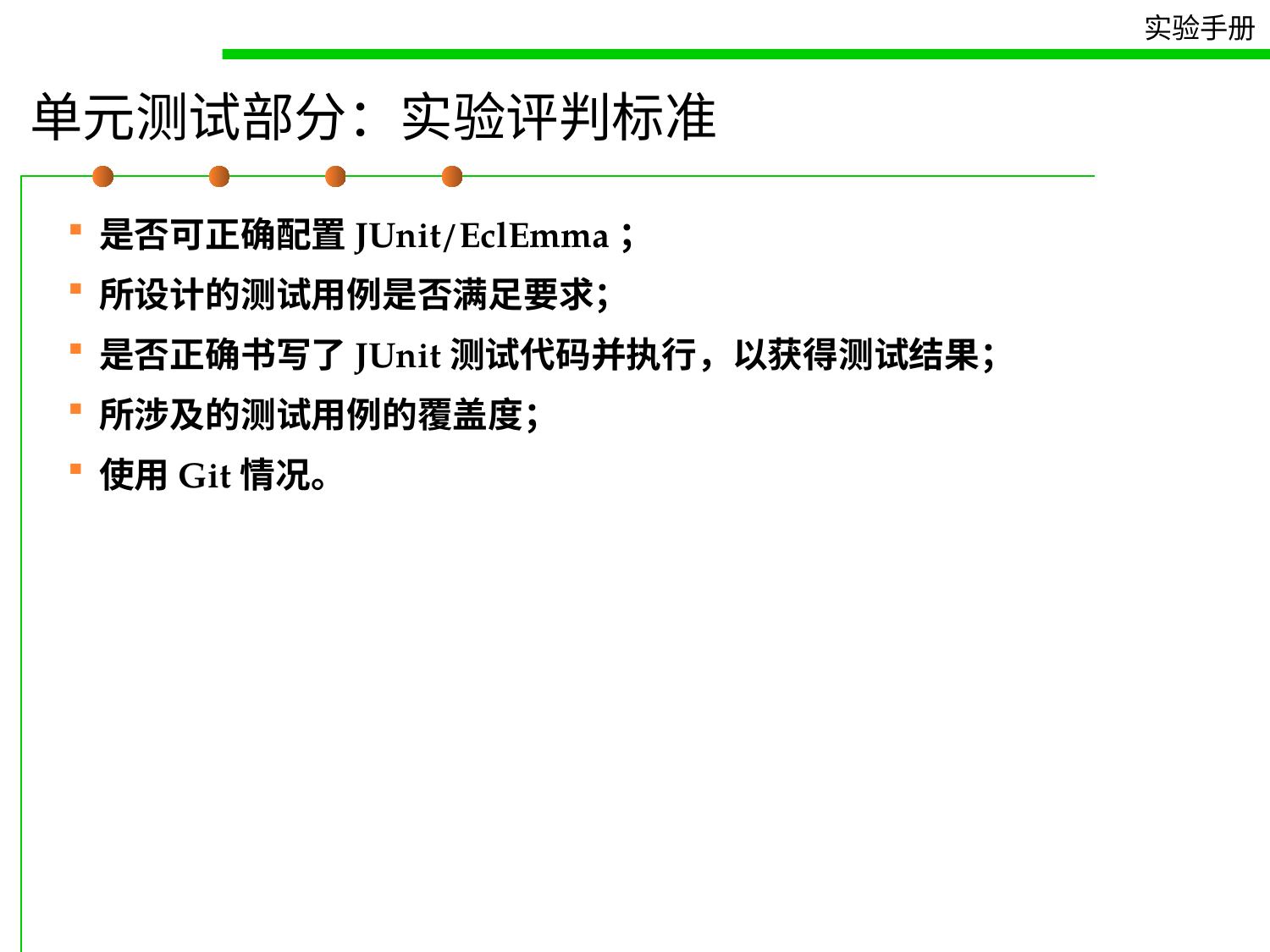

# 单元测试部分：实验评判标准
是否可正确配置JUnit/EclEmma；
所设计的测试用例是否满足要求；
是否正确书写了JUnit测试代码并执行，以获得测试结果；
所涉及的测试用例的覆盖度；
使用Git情况。